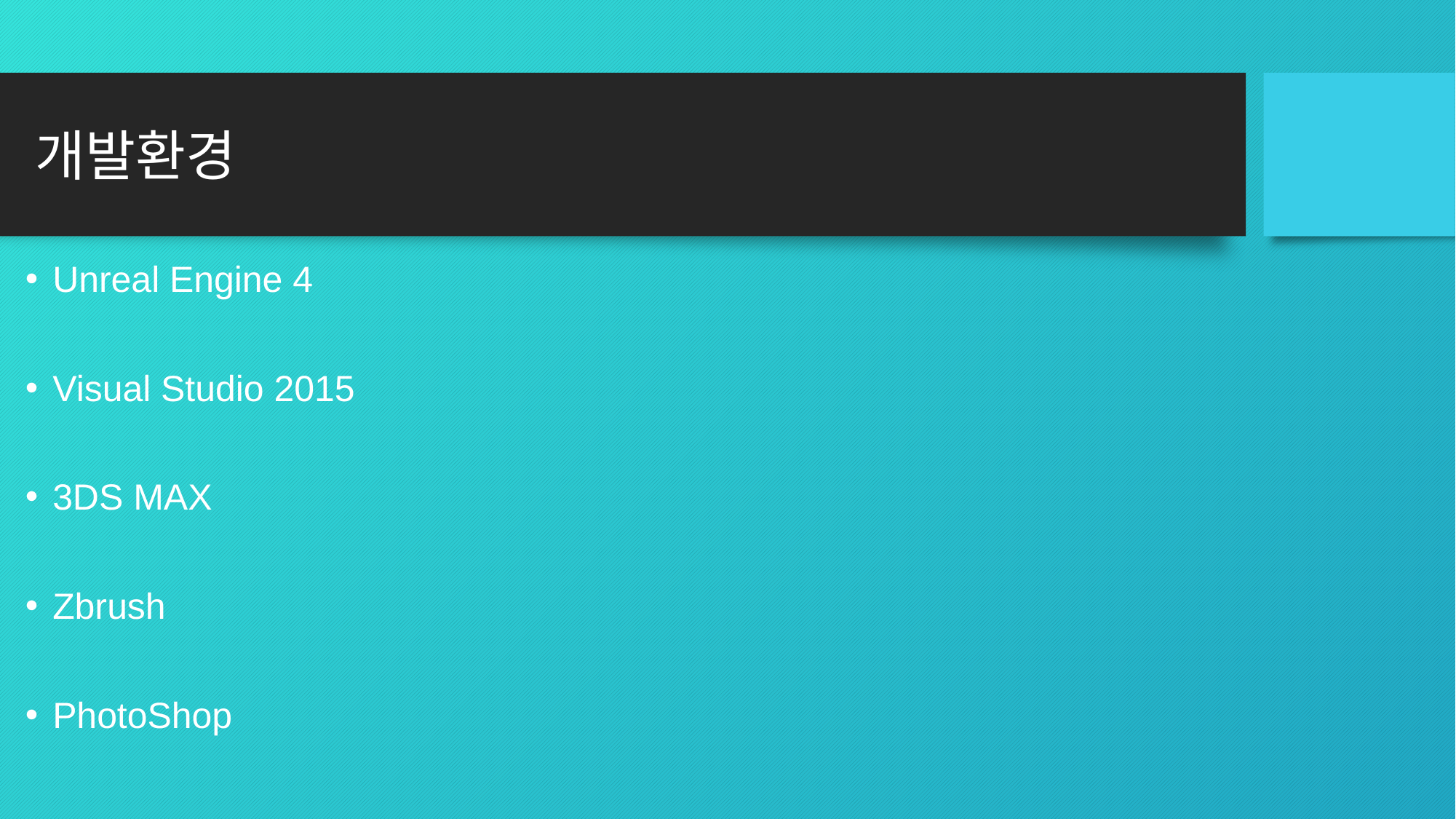

# 개발환경
Unreal Engine 4

Visual Studio 2015

3DS MAX

Zbrush

PhotoShop